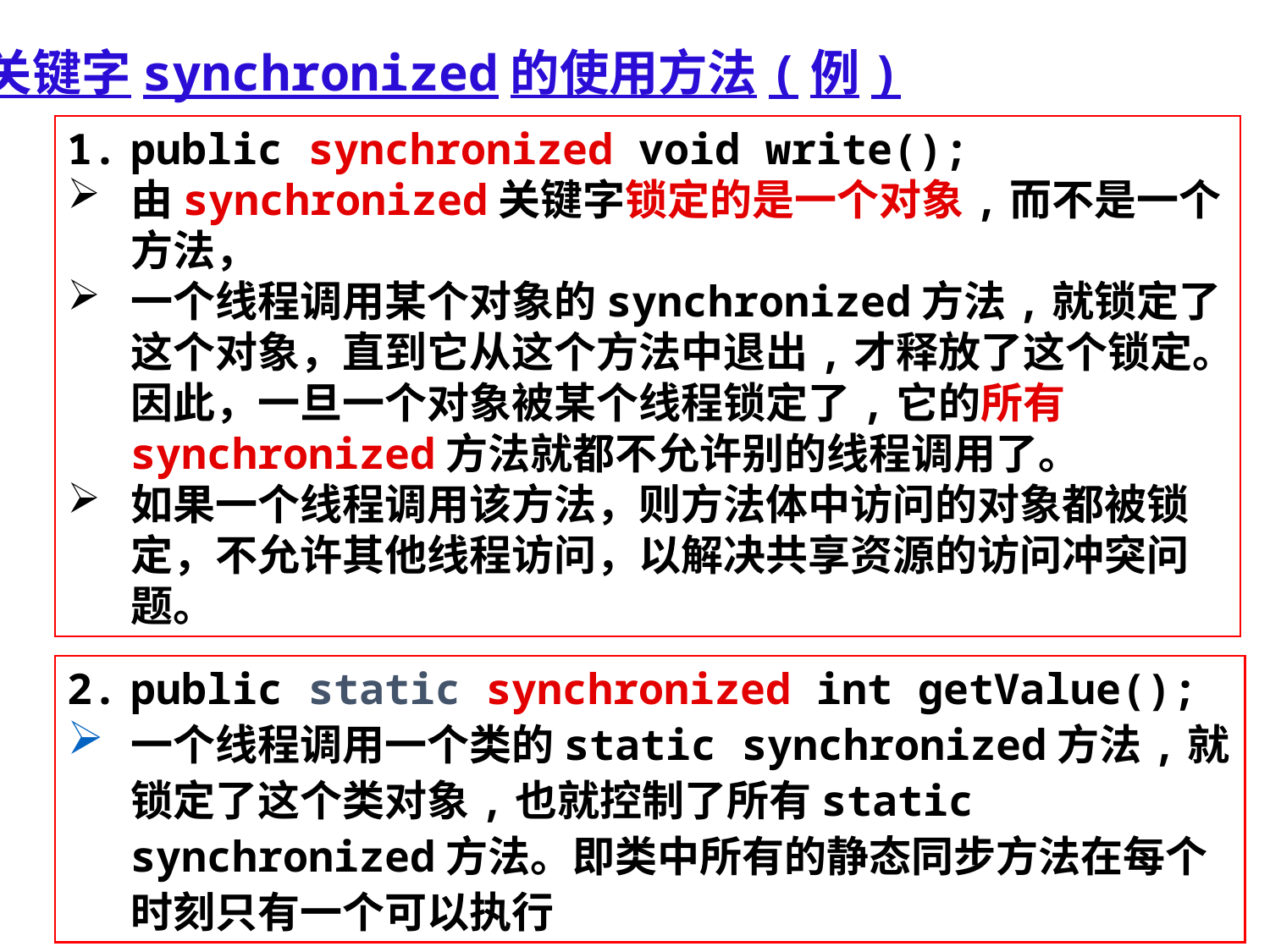

关键字synchronized的使用方法(例)
public synchronized void write();
由synchronized关键字锁定的是一个对象,而不是一个方法，
一个线程调用某个对象的synchronized方法,就锁定了这个对象，直到它从这个方法中退出,才释放了这个锁定。因此，一旦一个对象被某个线程锁定了,它的所有synchronized方法就都不允许别的线程调用了。
如果一个线程调用该方法，则方法体中访问的对象都被锁定，不允许其他线程访问，以解决共享资源的访问冲突问题。

public static synchronized int getValue();
一个线程调用一个类的static synchronized方法,就锁定了这个类对象,也就控制了所有static synchronized方法。即类中所有的静态同步方法在每个时刻只有一个可以执行